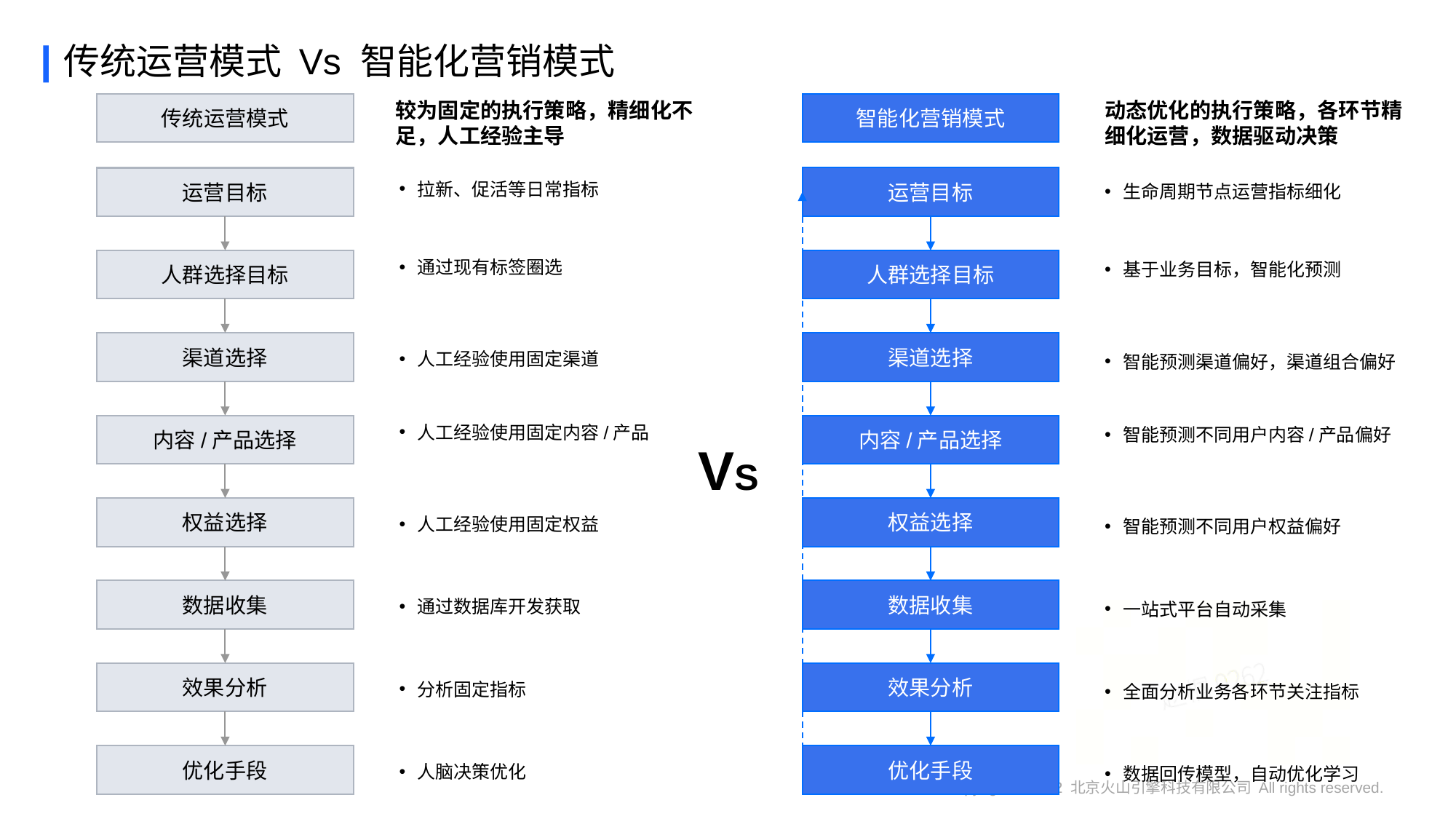

传统运营模式 Vs 智能化营销模式
较为固定的执行策略，精细化不足，人工经验主导
动态优化的执行策略，各环节精细化运营，数据驱动决策
传统运营模式
智能化营销模式
运营目标
运营目标
拉新、促活等日常指标
生命周期节点运营指标细化
人群选择目标
通过现有标签圈选
人群选择目标
基于业务目标，智能化预测
渠道选择
渠道选择
人工经验使用固定渠道
智能预测渠道偏好，渠道组合偏好
内容/产品选择
内容/产品选择
人工经验使用固定内容/产品
智能预测不同用户内容/产品偏好
VS
权益选择
权益选择
人工经验使用固定权益
智能预测不同用户权益偏好
数据收集
数据收集
通过数据库开发获取
一站式平台自动采集
效果分析
效果分析
分析固定指标
全面分析业务各环节关注指标
优化手段
优化手段
人脑决策优化
数据回传模型，自动优化学习